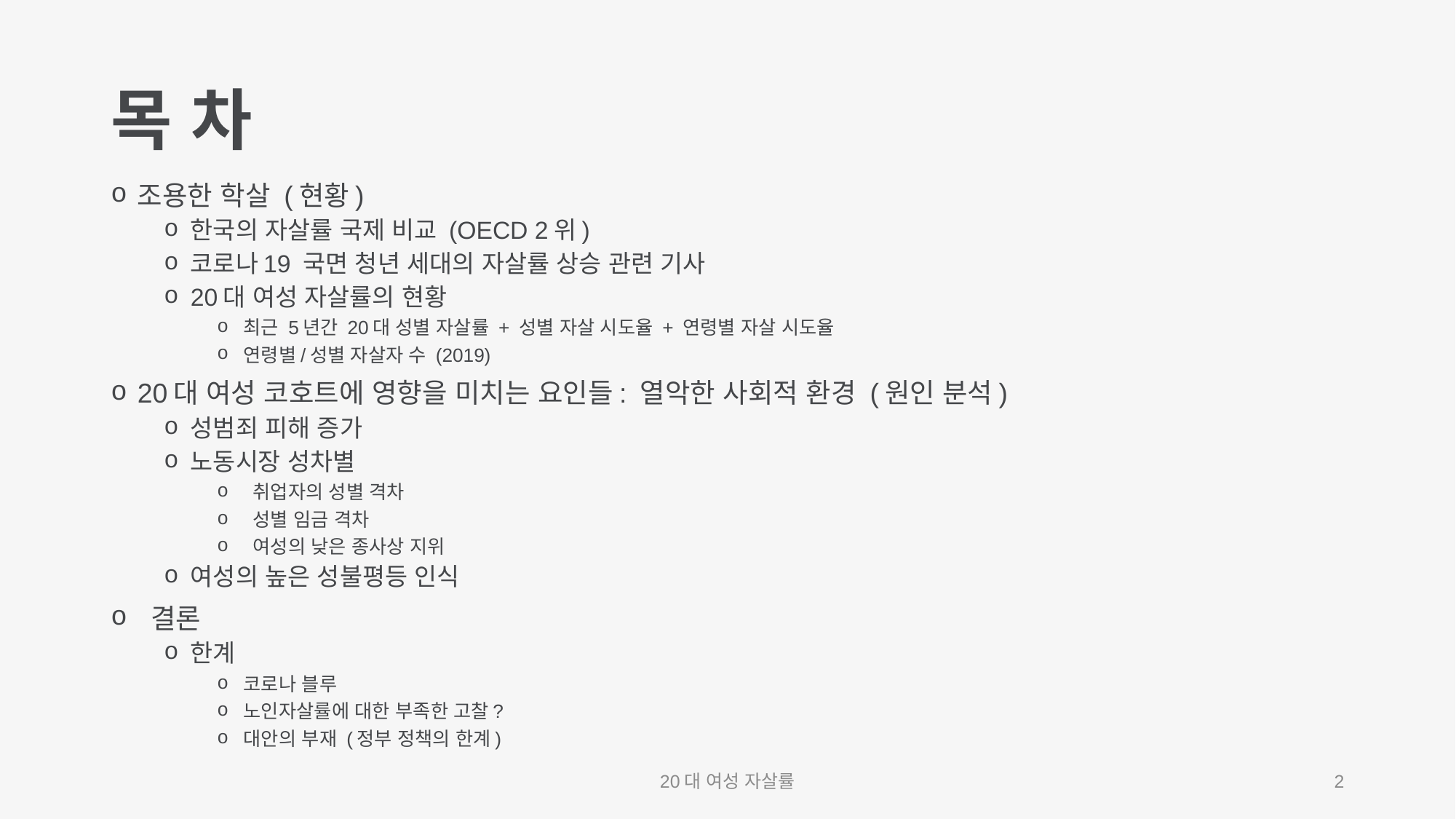

# 목 차
조용한 학살 (현황)
한국의 자살률 국제 비교 (OECD 2위)
코로나19 국면 청년 세대의 자살률 상승 관련 기사
20대 여성 자살률의 현황
최근 5년간 20대 성별 자살률 + 성별 자살 시도율 + 연령별 자살 시도율
연령별/성별 자살자 수 (2019)
20대 여성 코호트에 영향을 미치는 요인들: 열악한 사회적 환경 (원인 분석)
성범죄 피해 증가
노동시장 성차별
 취업자의 성별 격차
 성별 임금 격차
 여성의 낮은 종사상 지위
여성의 높은 성불평등 인식
 결론
한계
코로나 블루
노인자살률에 대한 부족한 고찰?
대안의 부재 (정부 정책의 한계)
20대 여성 자살률
2